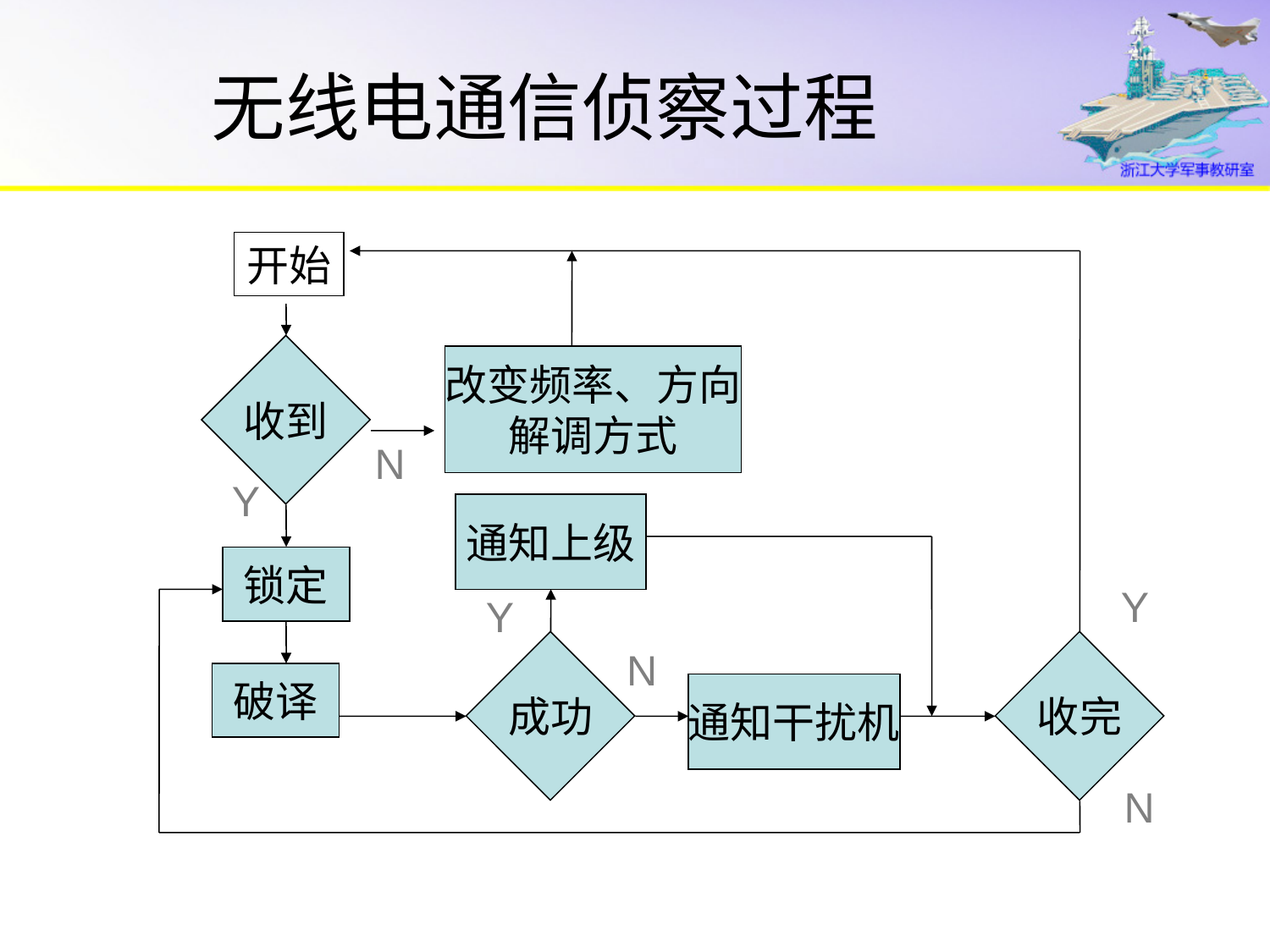

# 无线电通信侦察过程
开始

收到
改变频率、方向
解调方式
N

Y
通知上级

锁定
Y
Y

成功
收完
N
破译
通知干扰机

N